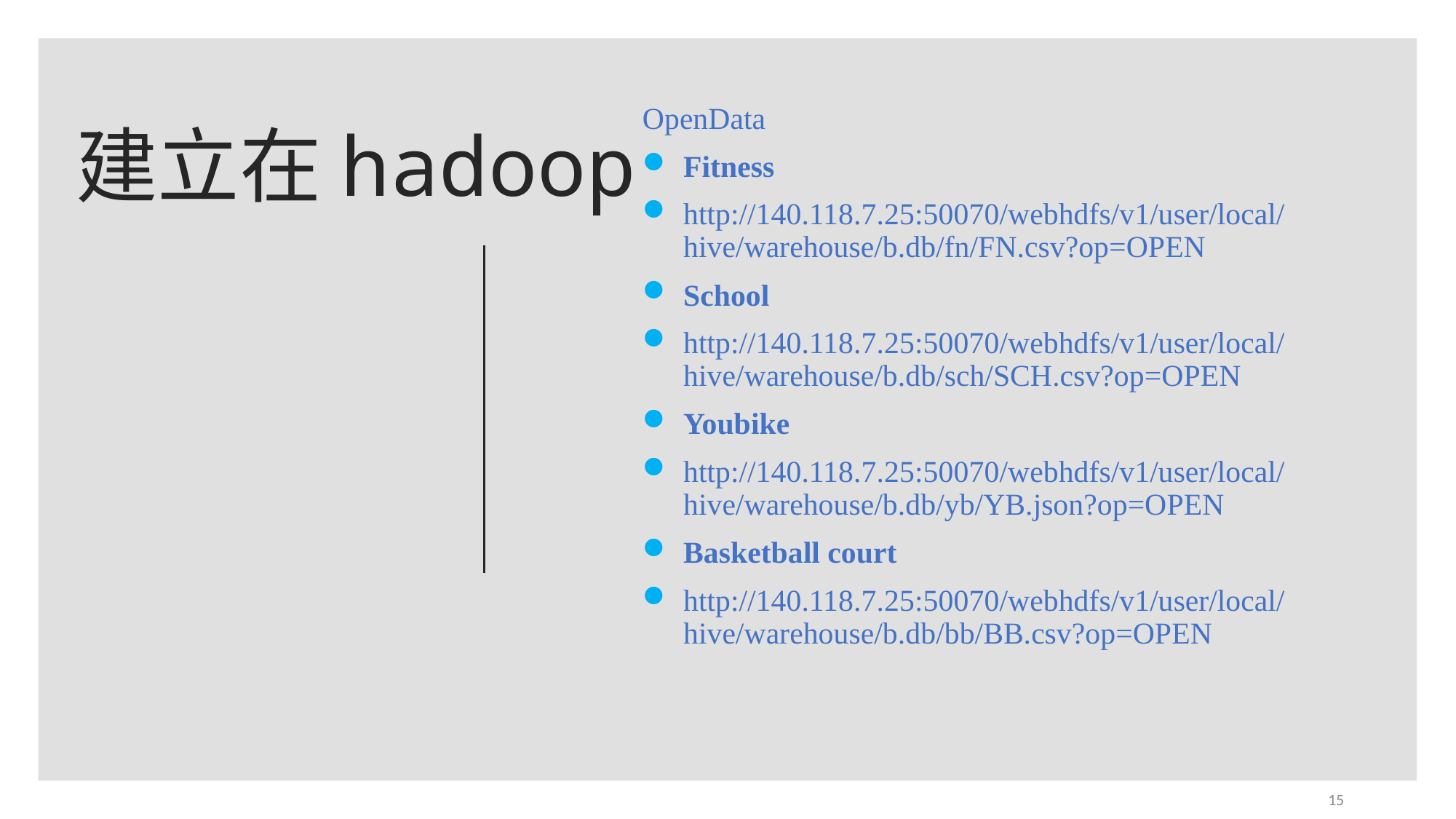

# 建立在hadoop

OpenData
Fitness
http://140.118.7.25:50070/webhdfs/v1/user/local/hive/warehouse/b.db/fn/FN.csv?op=OPEN
School
http://140.118.7.25:50070/webhdfs/v1/user/local/hive/warehouse/b.db/sch/SCH.csv?op=OPEN
Youbike
http://140.118.7.25:50070/webhdfs/v1/user/local/hive/warehouse/b.db/yb/YB.json?op=OPEN
Basketball court
http://140.118.7.25:50070/webhdfs/v1/user/local/hive/warehouse/b.db/bb/BB.csv?op=OPEN

15